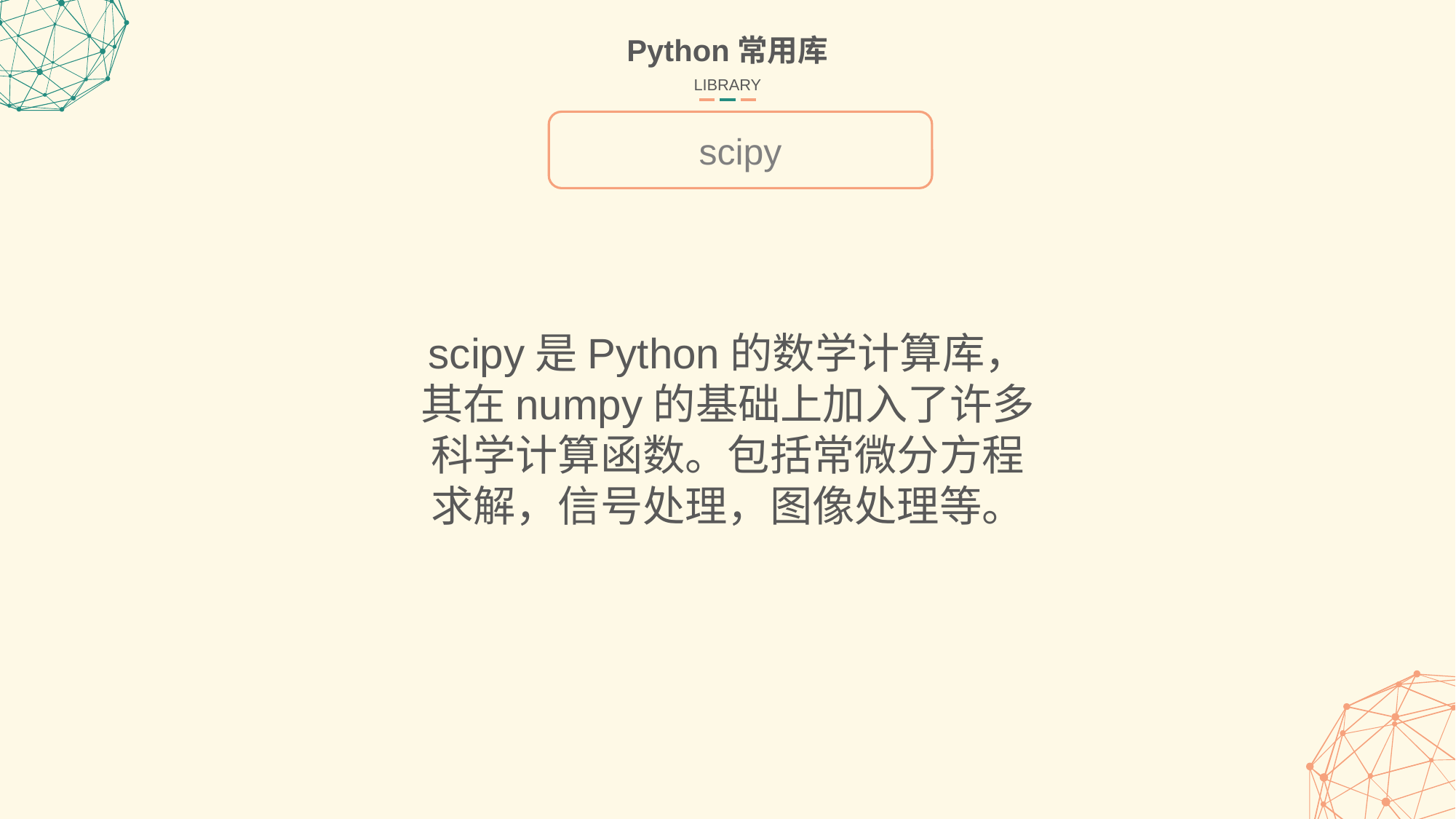

Python常用库
LIBRARY
scipy
scipy是Python的数学计算库，其在numpy的基础上加入了许多科学计算函数。包括常微分方程求解，信号处理，图像处理等。